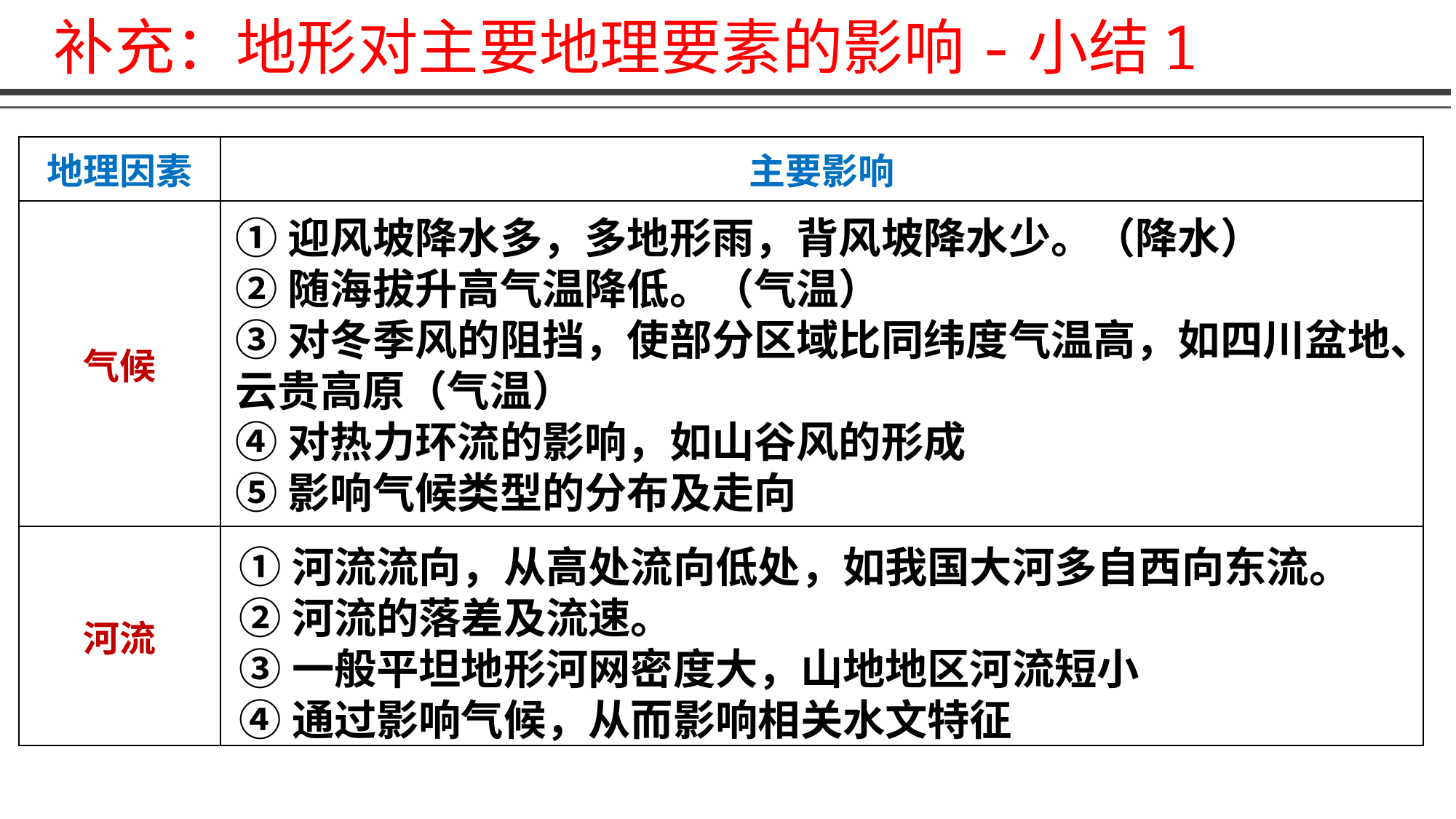

# 补充：地形对主要地理要素的影响-小结1
| 地理因素 | 主要影响 |
| --- | --- |
| 气候 |  |
| 河流 |  |
①迎风坡降水多，多地形雨，背风坡降水少。（降水）
②随海拔升高气温降低。（气温）
③对冬季风的阻挡，使部分区域比同纬度气温高，如四川盆地、云贵高原（气温）
④对热力环流的影响，如山谷风的形成
⑤影响气候类型的分布及走向

①河流流向，从高处流向低处，如我国大河多自西向东流。
②河流的落差及流速。
③一般平坦地形河网密度大，山地地区河流短小
④通过影响气候，从而影响相关水文特征